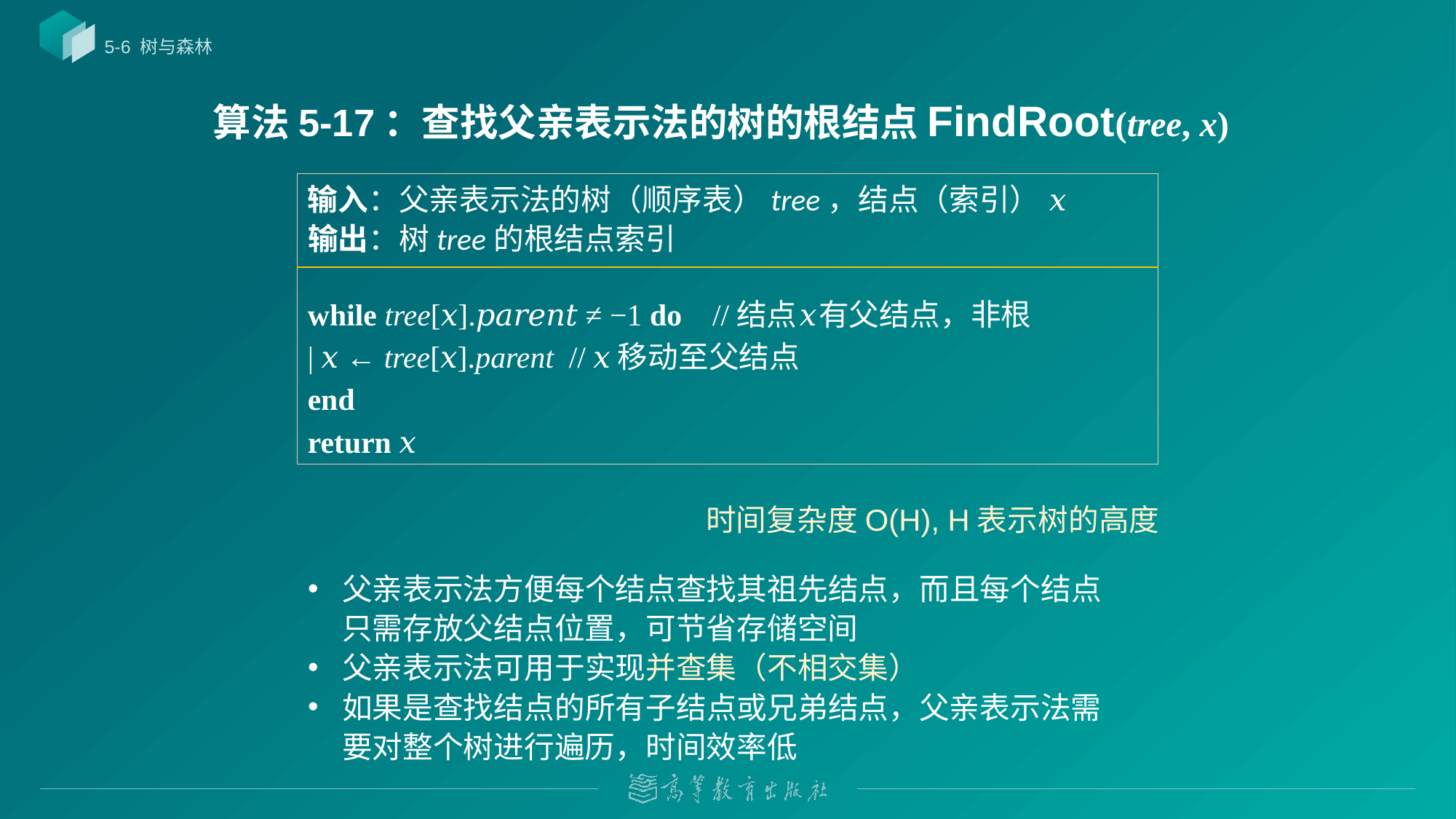

5-6 树与森林
# 算法5-17：查找父亲表示法的树的根结点FindRoot(tree, x)

while tree[𝑥].𝑝𝑎𝑟𝑒𝑛𝑡 ≠ −1 do    //结点𝑥有父结点，非根
| 𝑥 ← tree[𝑥].parent  // 𝑥移动至父结点
end
return 𝑥
输入：父亲表示法的树（顺序表）tree，结点（索引） 𝑥
输出：树tree的根结点索引
时间复杂度O(H), H表示树的高度
父亲表示法方便每个结点查找其祖先结点，而且每个结点只需存放父结点位置，可节省存储空间
父亲表示法可用于实现并查集（不相交集）
如果是查找结点的所有子结点或兄弟结点，父亲表示法需要对整个树进行遍历，时间效率低